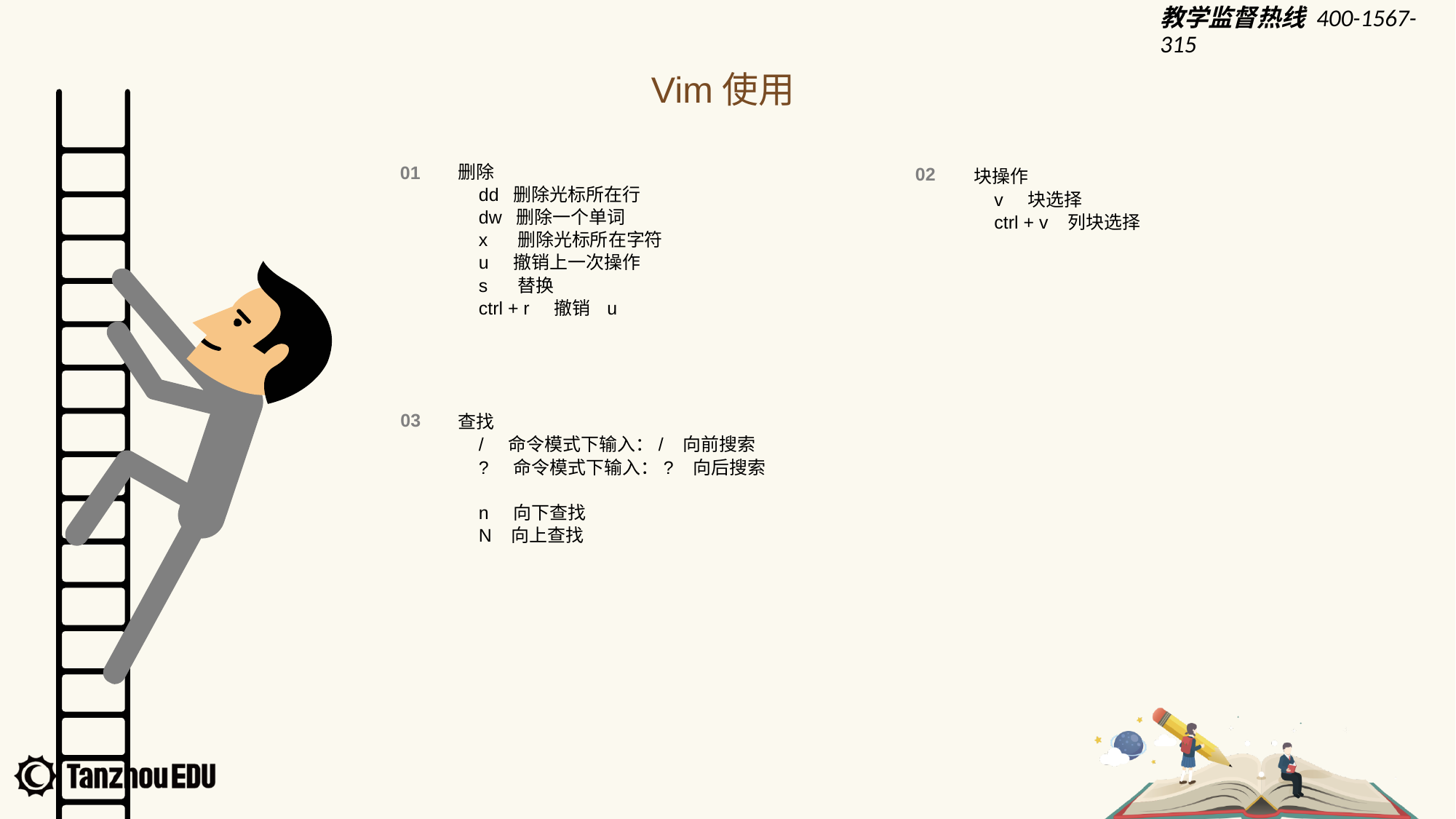

Vim使用

删除
    dd  删除光标所在行
    dw  删除一个单词
    x     删除光标所在字符
    u    撤销上一次操作
    s     替换
    ctrl + r    撤销   u
01
块操作
    v    块选择
    ctrl + v   列块选择
02
查找
    /    命令模式下输入：/   向前搜索
    ?    命令模式下输入：?   向后搜索

    n    向下查找
    N   向上查找
03